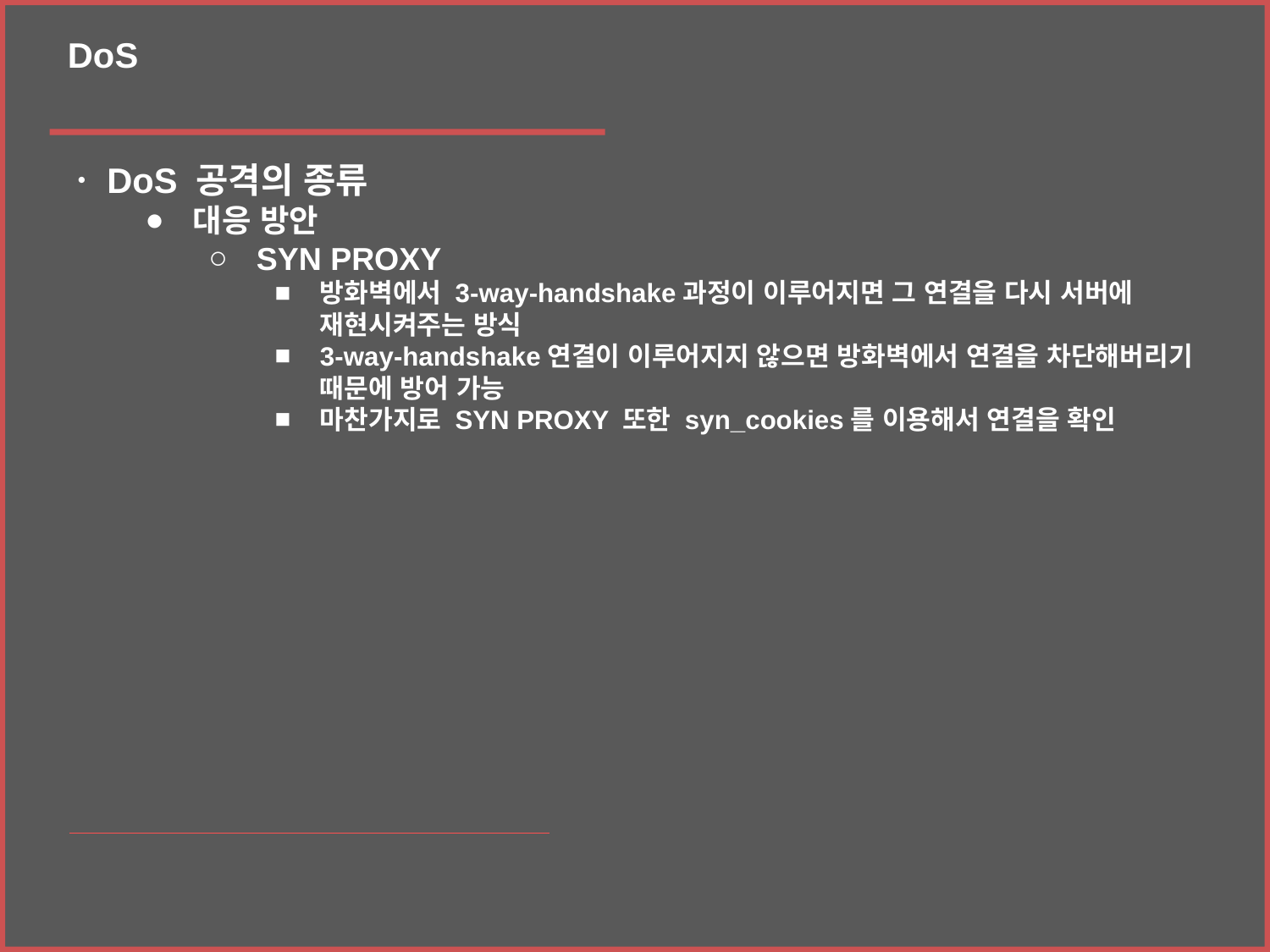

DoS

ㆍDoS 공격의 종류
대응 방안
SYN PROXY
방화벽에서 3-way-handshake과정이 이루어지면 그 연결을 다시 서버에 재현시켜주는 방식
3-way-handshake연결이 이루어지지 않으면 방화벽에서 연결을 차단해버리기 때문에 방어 가능
마찬가지로 SYN PROXY 또한 syn_cookies를 이용해서 연결을 확인